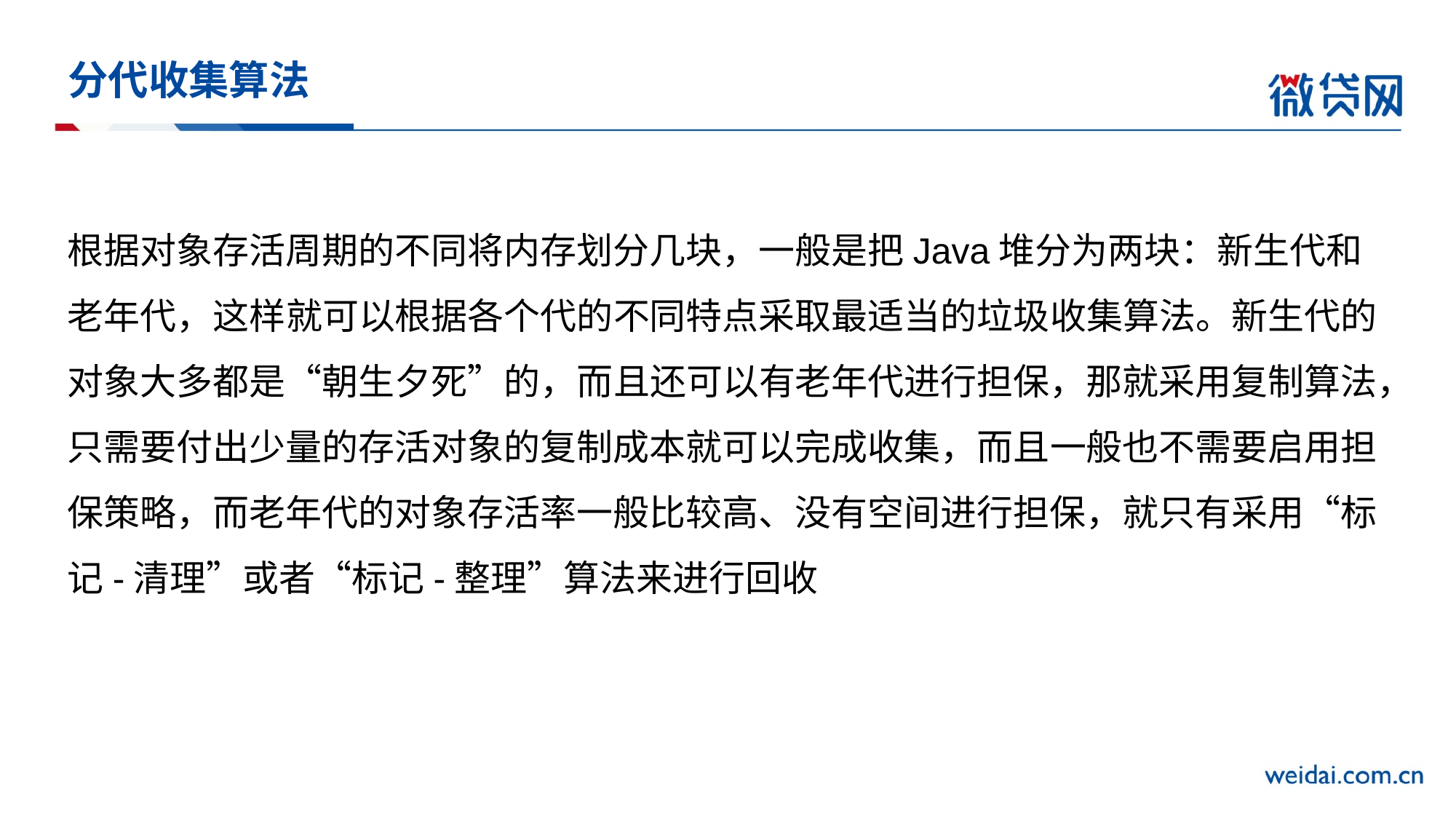

# 分代收集算法
根据对象存活周期的不同将内存划分几块，一般是把Java堆分为两块：新生代和老年代，这样就可以根据各个代的不同特点采取最适当的垃圾收集算法。新生代的对象大多都是“朝生夕死”的，而且还可以有老年代进行担保，那就采用复制算法，只需要付出少量的存活对象的复制成本就可以完成收集，而且一般也不需要启用担保策略，而老年代的对象存活率一般比较高、没有空间进行担保，就只有采用“标记-清理”或者“标记-整理”算法来进行回收